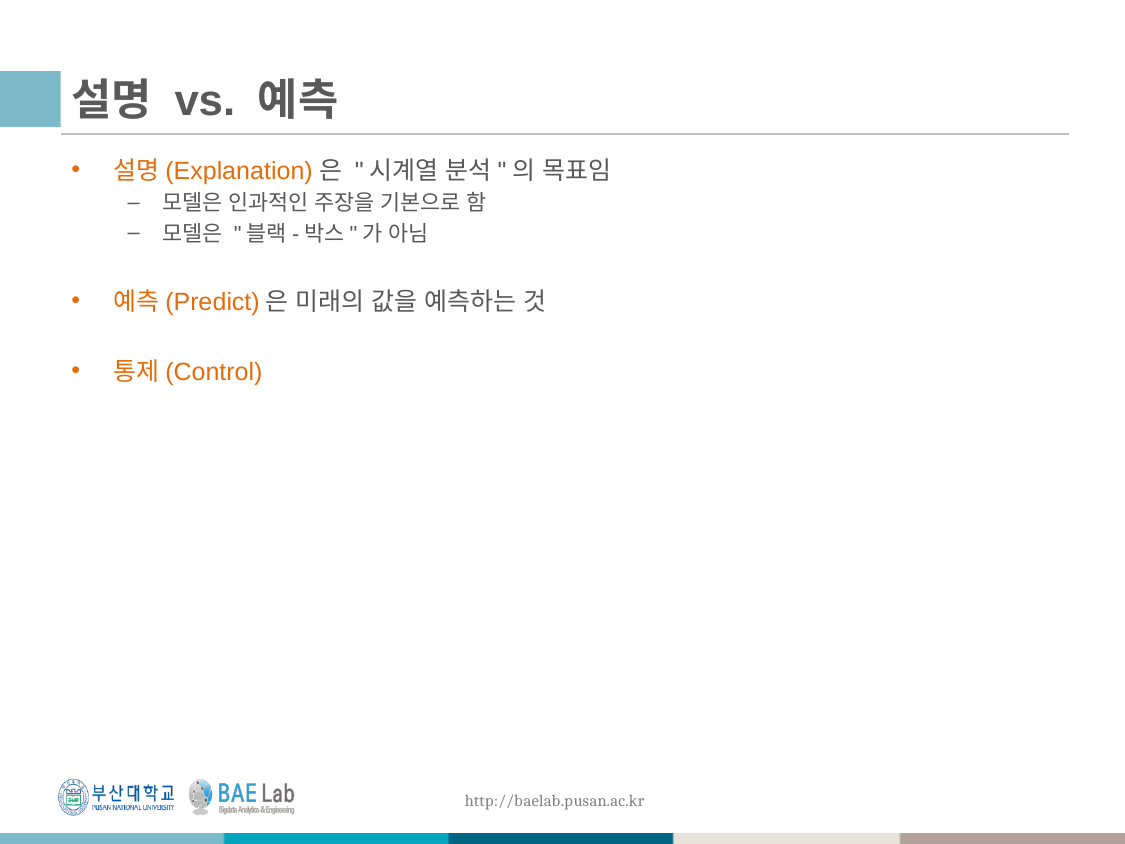

# 설명 vs. 예측
설명(Explanation)은 "시계열 분석"의 목표임
모델은 인과적인 주장을 기본으로 함
모델은 "블랙-박스"가 아님

예측(Predict)은 미래의 값을 예측하는 것

통제(Control)